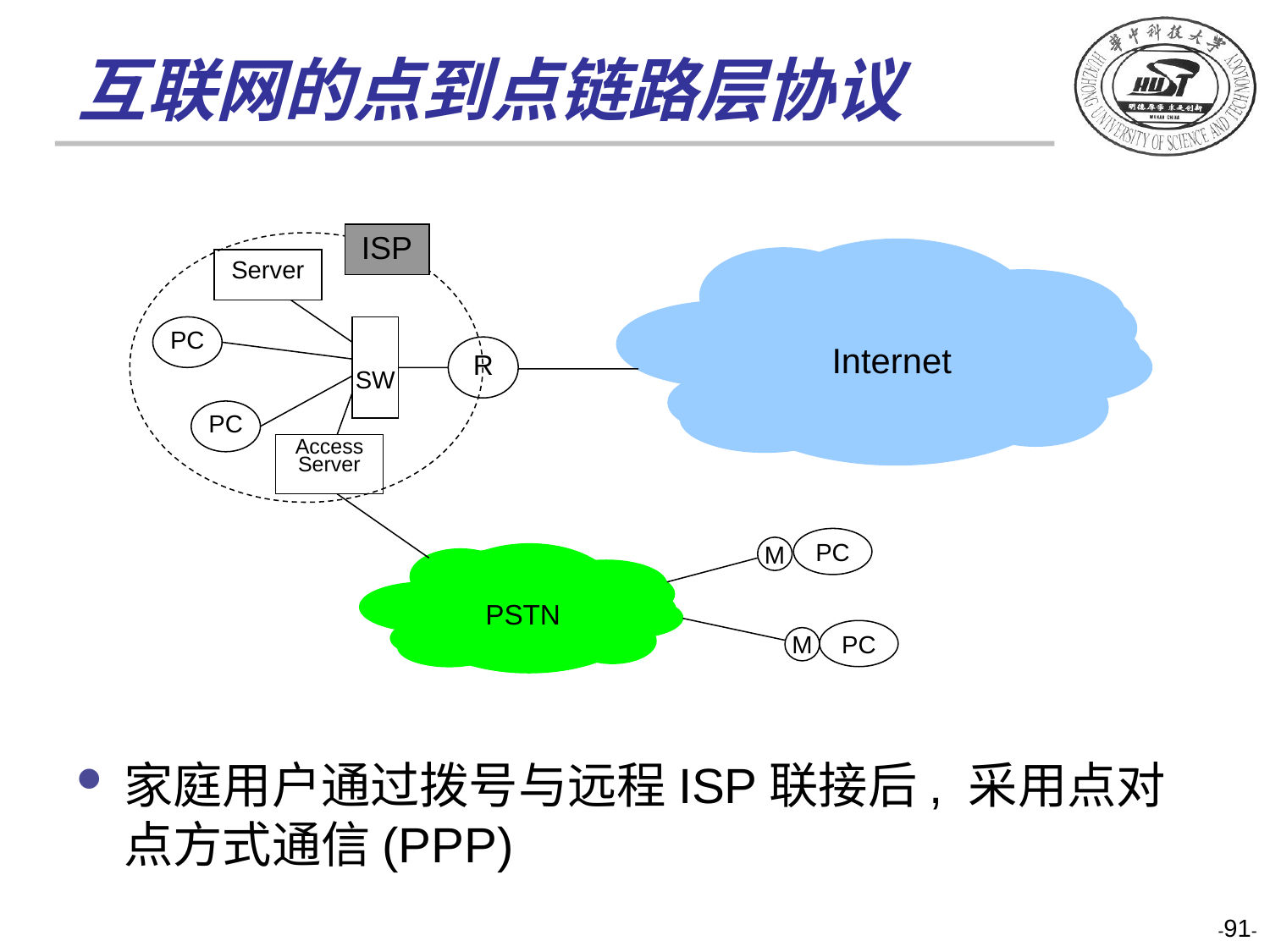

# 互联网的点到点链路层协议

家庭用户通过拨号与远程ISP联接后, 采用点对点方式通信(PPP)
ISP

Server

PC

SW
R

PC
Access Server

Internet

PC
M

PC
M

PSTN
-91-